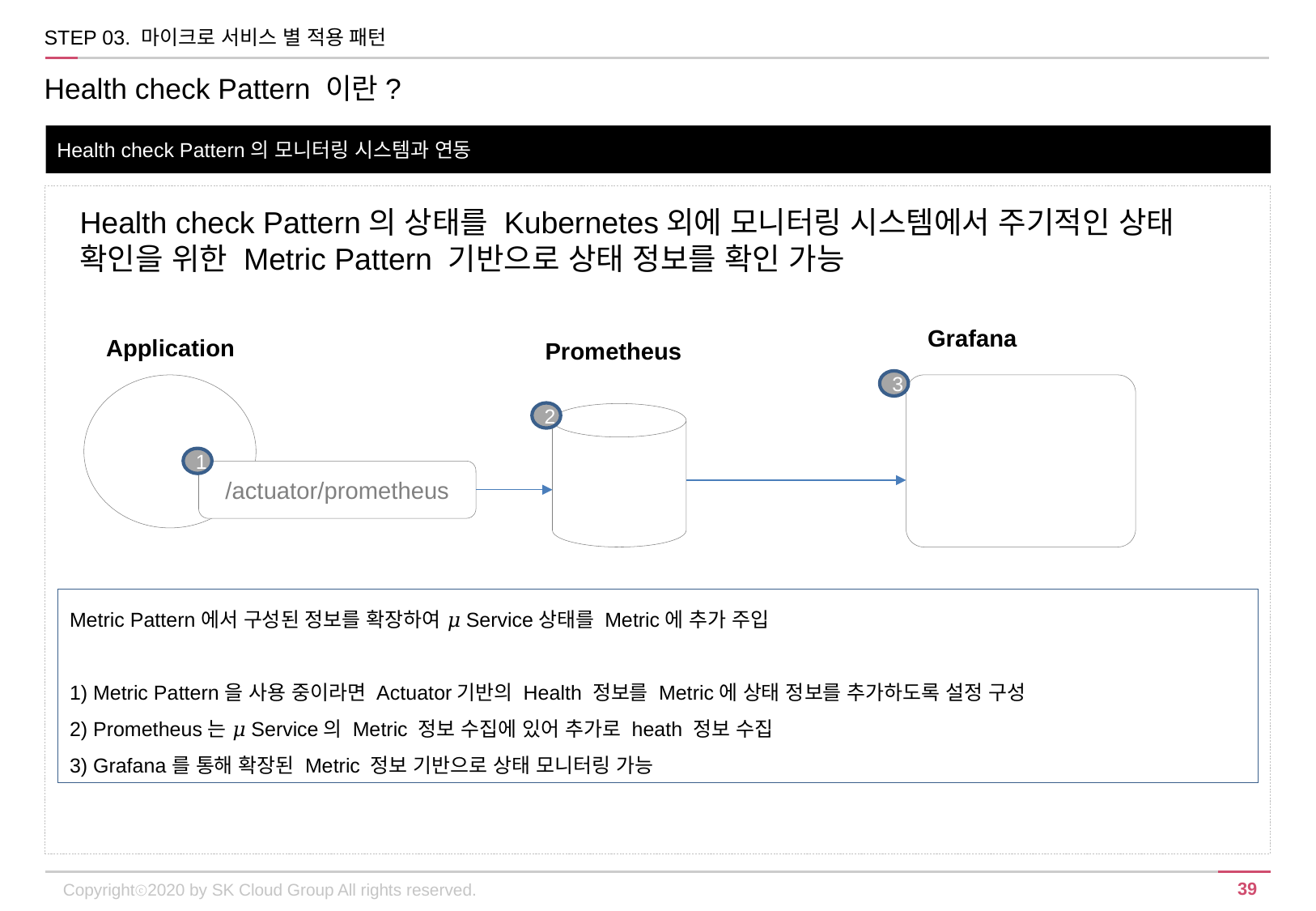

STEP 03. 마이크로 서비스 별 적용 패턴
Health check Pattern 이란?
Health check Pattern의 모니터링 시스템과 연동
Health check Pattern의 상태를 Kubernetes외에 모니터링 시스템에서 주기적인 상태 확인을 위한 Metric Pattern 기반으로 상태 정보를 확인 가능
Grafana
Application
Prometheus
3

2

1
/actuator/prometheus
Metric Pattern에서 구성된 정보를 확장하여 𝜇Service상태를 Metric에 추가 주입

1) Metric Pattern을 사용 중이라면 Actuator기반의 Health 정보를 Metric에 상태 정보를 추가하도록 설정 구성
2) Prometheus는 𝜇Service의 Metric 정보 수집에 있어 추가로 heath 정보 수집
3) Grafana를 통해 확장된 Metric 정보 기반으로 상태 모니터링 가능
Copyrightⓒ2020 by SK Cloud Group All rights reserved.